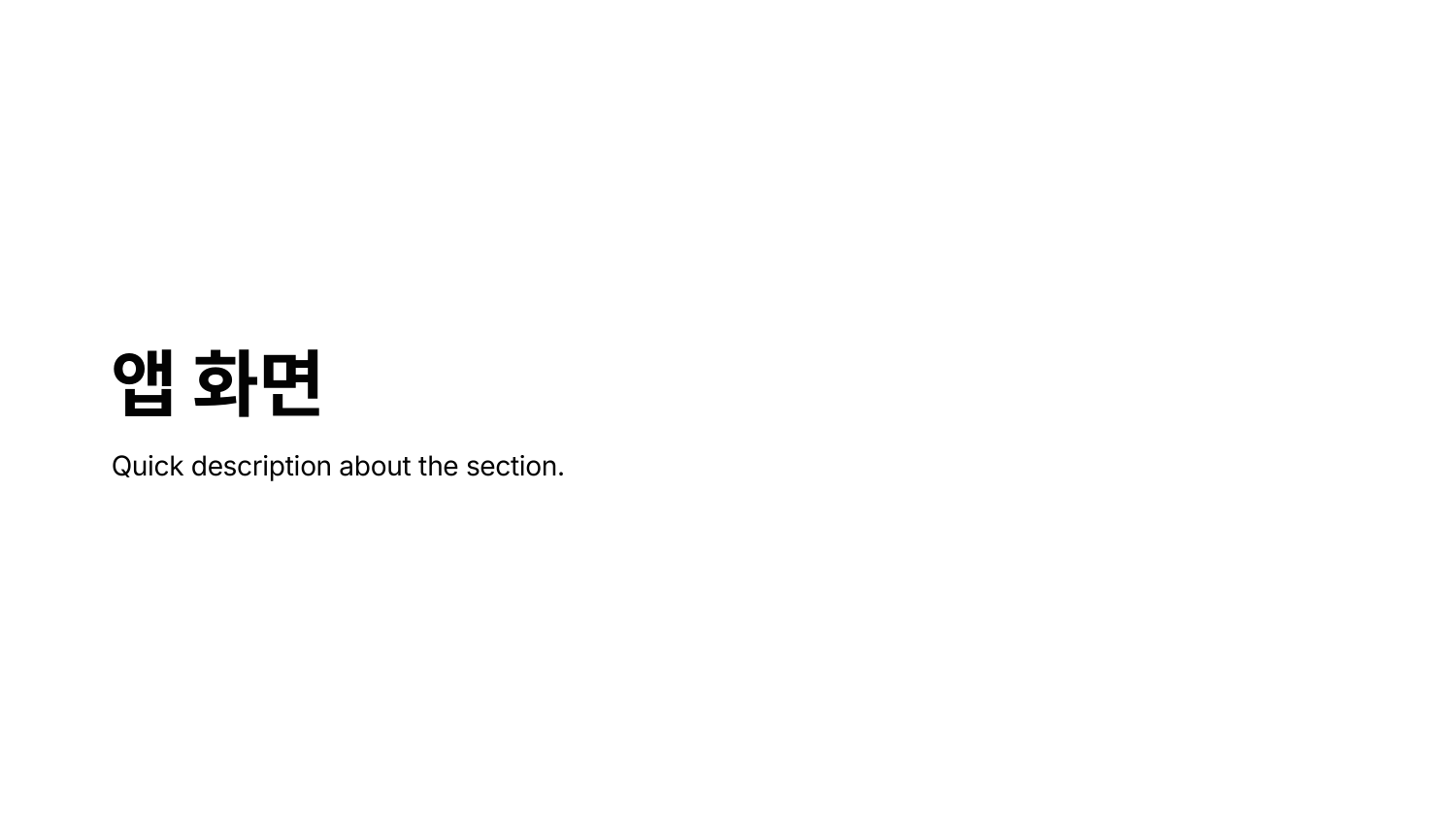

앱 화면
Quick description about the section.